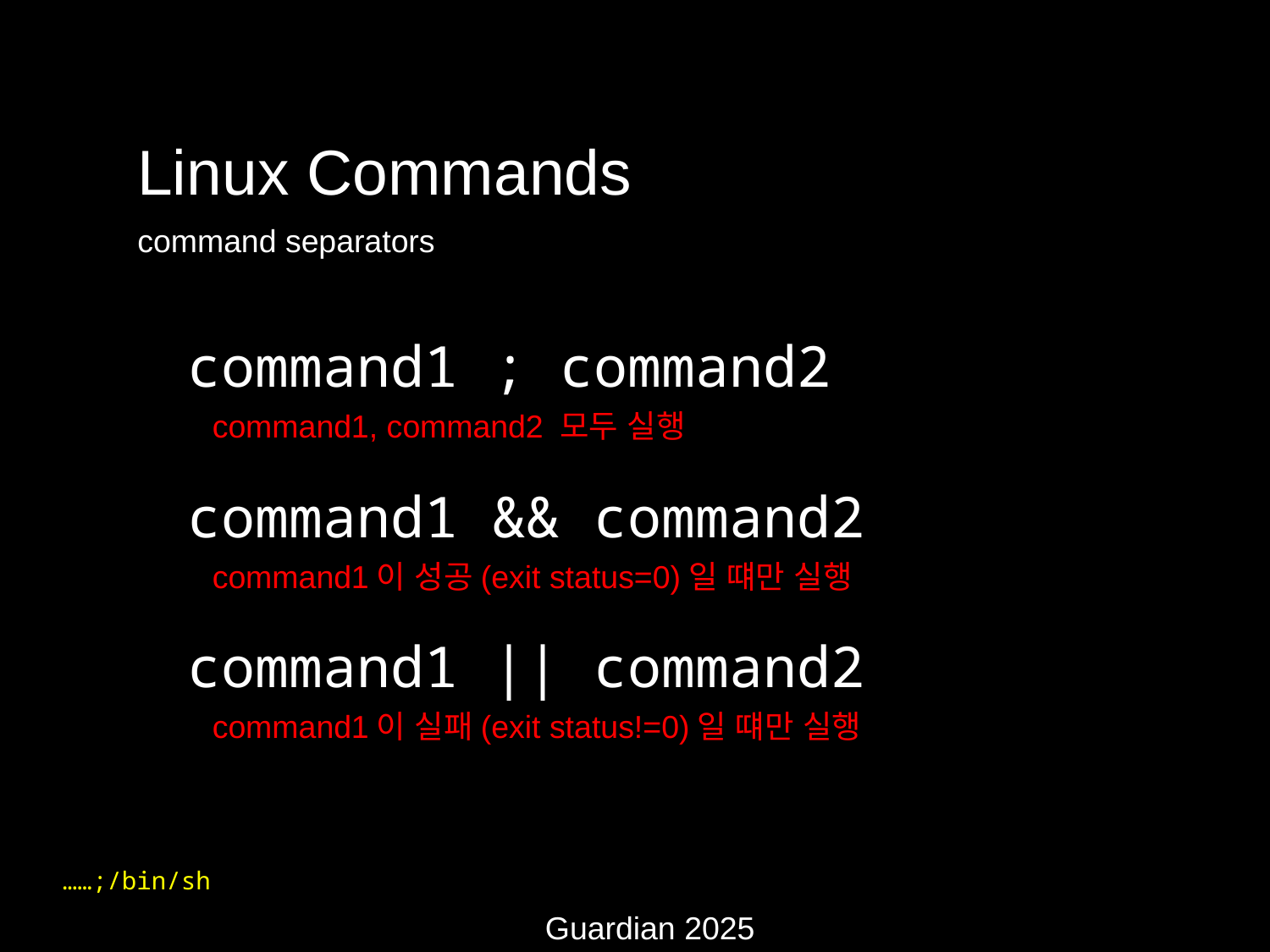

Linux Commands
command separators
command1 ; command2
command1, command2 모두 실행
command1 && command2
command1이 성공(exit status=0)일 떄만 실행
command1 || command2
command1이 실패(exit status!=0)일 떄만 실행
……;/bin/sh